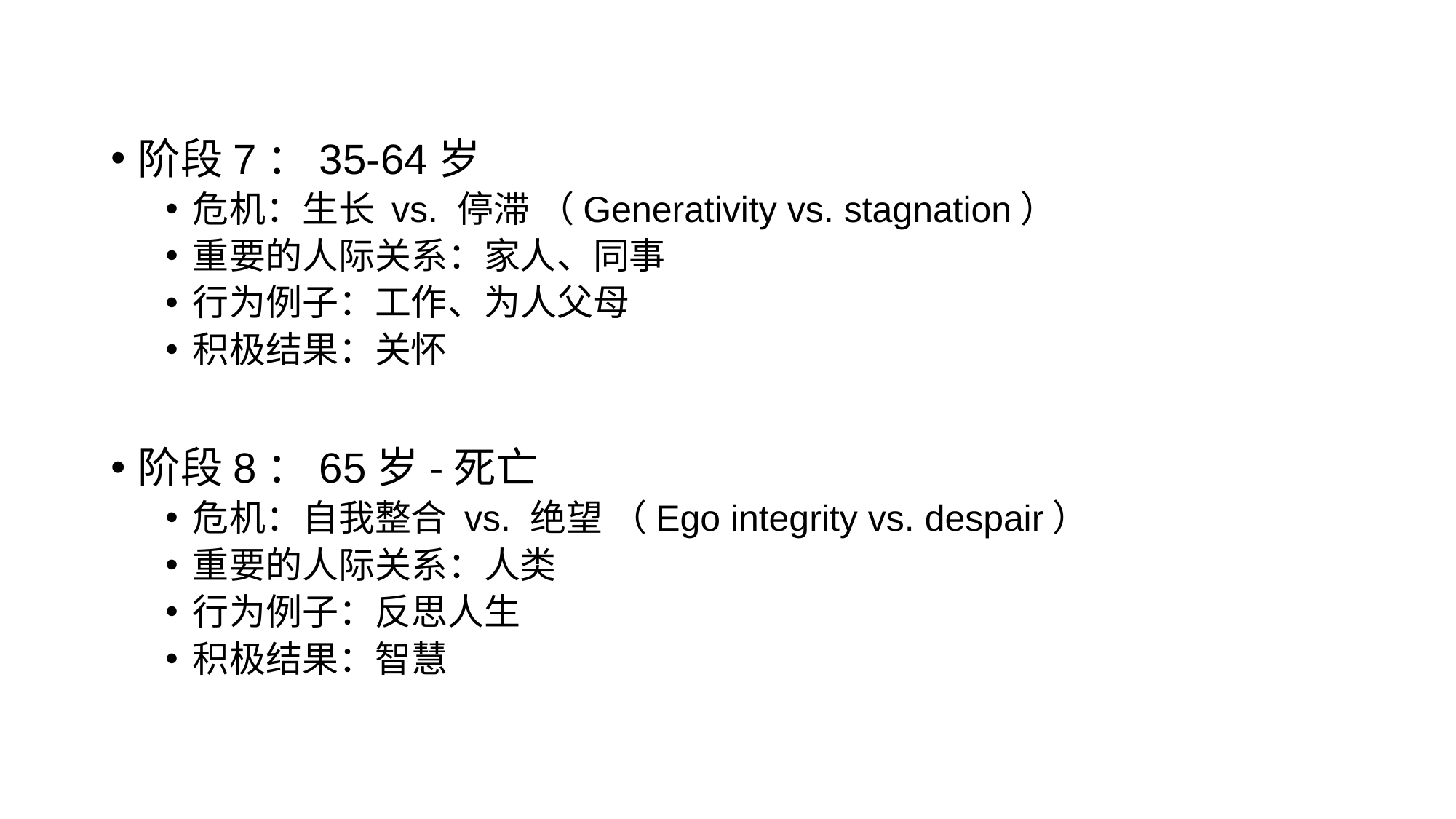

阶段7：35-64岁
危机：生长 vs. 停滞 （Generativity vs. stagnation）
重要的人际关系：家人、同事
行为例子：工作、为人父母
积极结果：关怀

阶段8：65岁-死亡
危机：自我整合 vs. 绝望 （Ego integrity vs. despair）
重要的人际关系：人类
行为例子：反思人生
积极结果：智慧